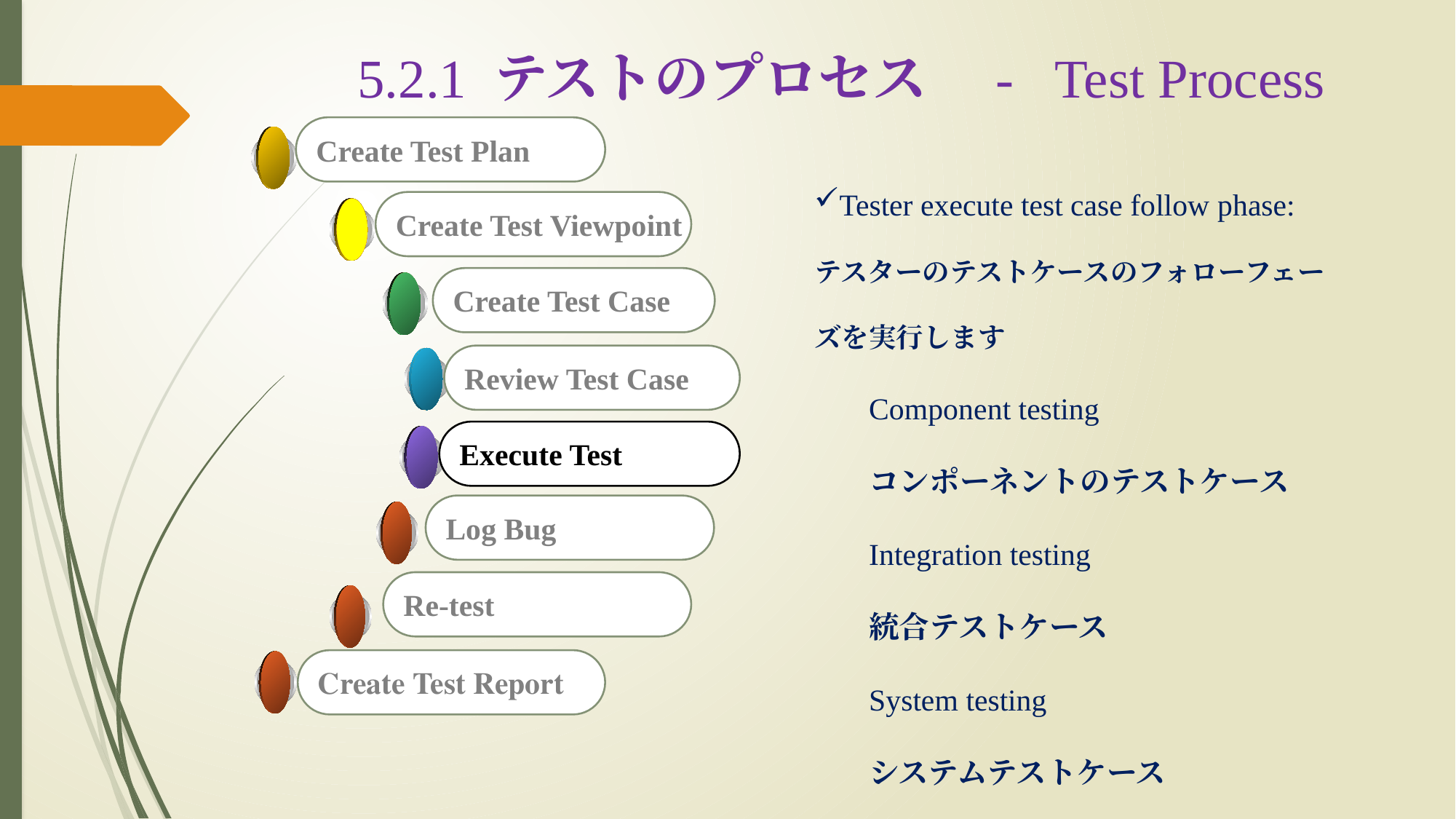

# 5.2.1 テストのプロセス　-   Test Process
Create Test Plan

Tester execute test case follow phase:
テスターのテストケースのフォローフェーズを実行します
Component testing
コンポーネントのテストケース
Integration testing
統合テストケース
System testing
システムテストケース
Create Test Viewpoint

Create Test Case

Review Test Case

Execute Test

Log Bug

Re-test

Create Test Report